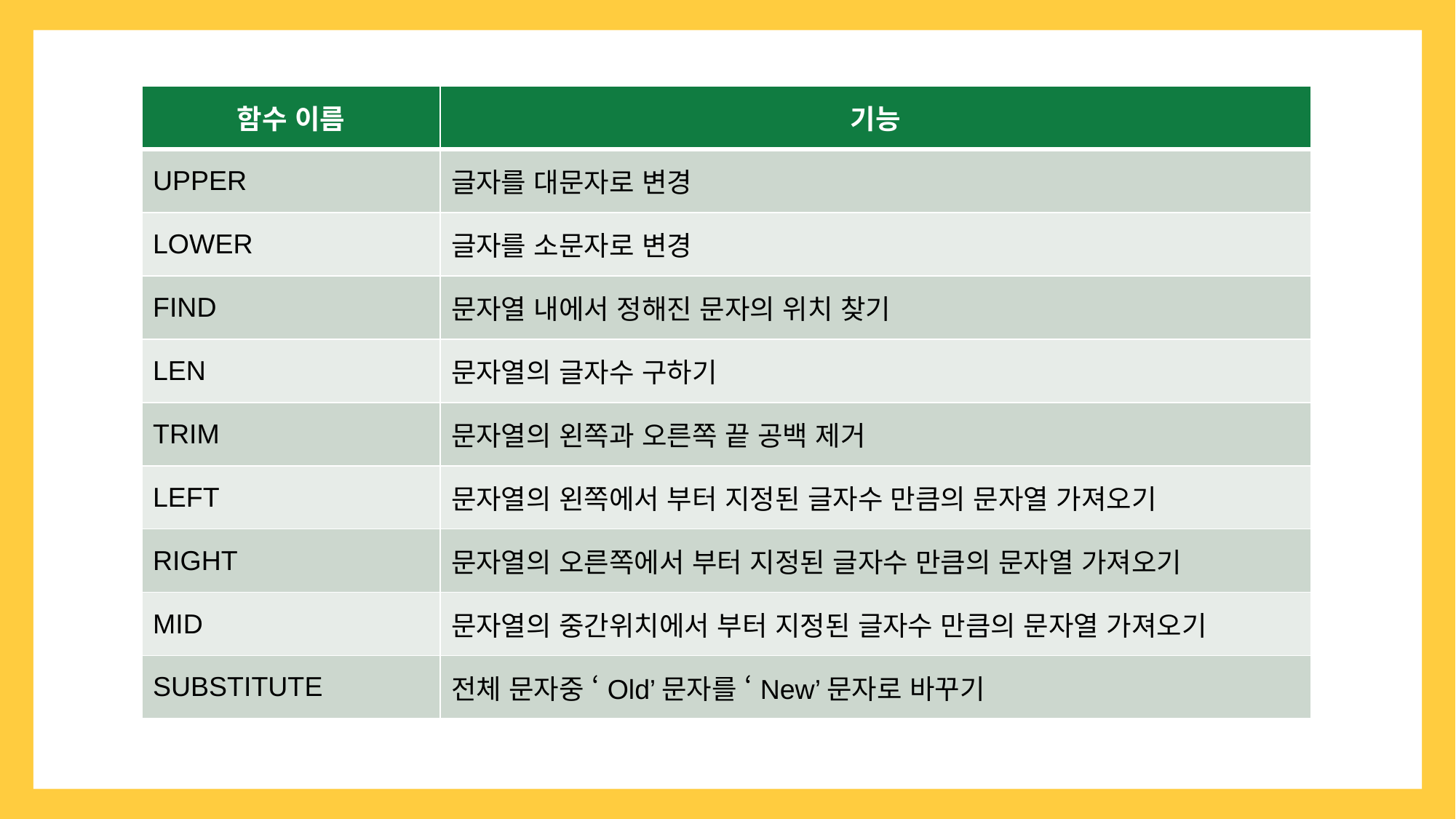

| 함수 이름 | 기능 |
| --- | --- |
| UPPER | 글자를 대문자로 변경 |
| LOWER | 글자를 소문자로 변경 |
| FIND | 문자열 내에서 정해진 문자의 위치 찾기 |
| LEN | 문자열의 글자수 구하기 |
| TRIM | 문자열의 왼쪽과 오른쪽 끝 공백 제거 |
| LEFT | 문자열의 왼쪽에서 부터 지정된 글자수 만큼의 문자열 가져오기 |
| RIGHT | 문자열의 오른쪽에서 부터 지정된 글자수 만큼의 문자열 가져오기 |
| MID | 문자열의 중간위치에서 부터 지정된 글자수 만큼의 문자열 가져오기 |
| SUBSTITUTE | 전체 문자중 ‘Old’문자를 ‘New’문자로 바꾸기 |